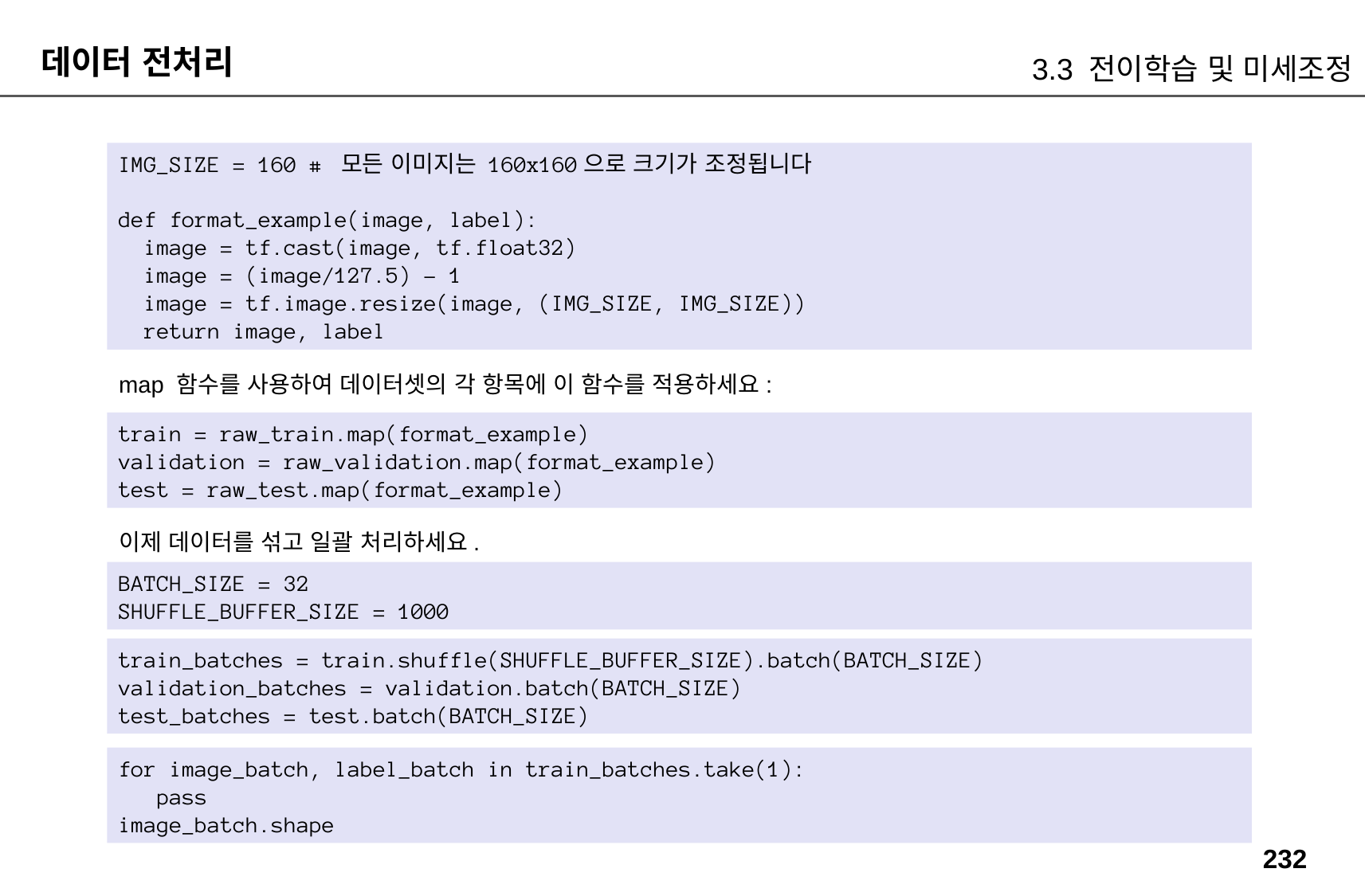

데이터 전처리
3.3 전이학습 및 미세조정
IMG_SIZE = 160 # 모든 이미지는 160x160으로 크기가 조정됩니다

def format_example(image, label):
  image = tf.cast(image, tf.float32)
  image = (image/127.5) - 1
  image = tf.image.resize(image, (IMG_SIZE, IMG_SIZE))
  return image, label
map 함수를 사용하여 데이터셋의 각 항목에 이 함수를 적용하세요:
train = raw_train.map(format_example)
validation = raw_validation.map(format_example)
test = raw_test.map(format_example)
이제 데이터를 섞고 일괄 처리하세요.
BATCH_SIZE = 32
SHUFFLE_BUFFER_SIZE = 1000
train_batches = train.shuffle(SHUFFLE_BUFFER_SIZE).batch(BATCH_SIZE)
validation_batches = validation.batch(BATCH_SIZE)
test_batches = test.batch(BATCH_SIZE)
for image_batch, label_batch in train_batches.take(1):
   pass
image_batch.shape